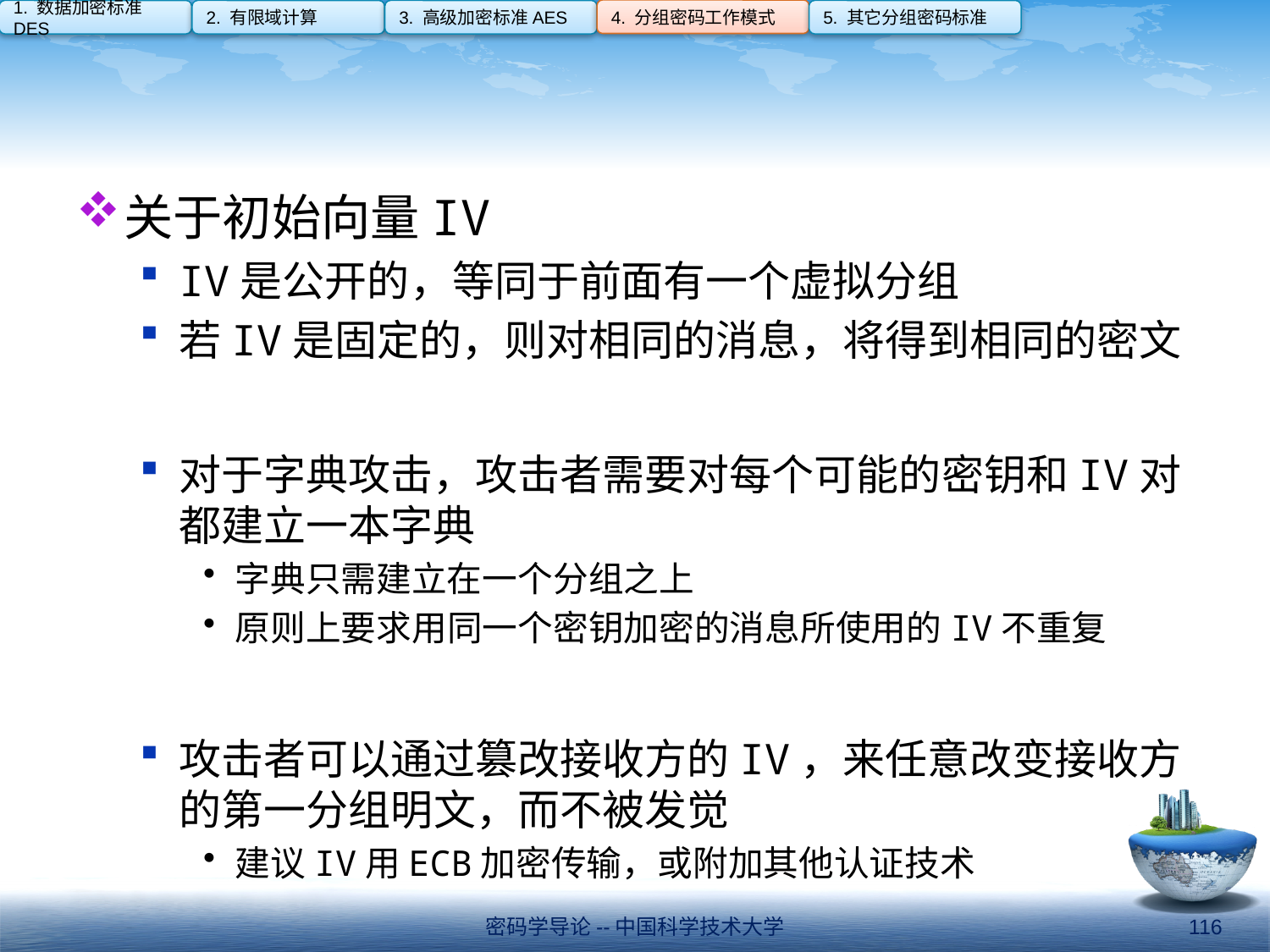

4. 分组密码工作模式
1. 数据加密标准DES
2. 有限域计算
3. 高级加密标准AES
5. 其它分组密码标准
#
关于初始向量IV
IV是公开的，等同于前面有一个虚拟分组
若IV是固定的，则对相同的消息，将得到相同的密文

对于字典攻击，攻击者需要对每个可能的密钥和IV对都建立一本字典
字典只需建立在一个分组之上
原则上要求用同一个密钥加密的消息所使用的IV不重复

攻击者可以通过篡改接收方的IV，来任意改变接收方的第一分组明文，而不被发觉
建议IV用ECB加密传输，或附加其他认证技术
密码学导论--中国科学技术大学
116